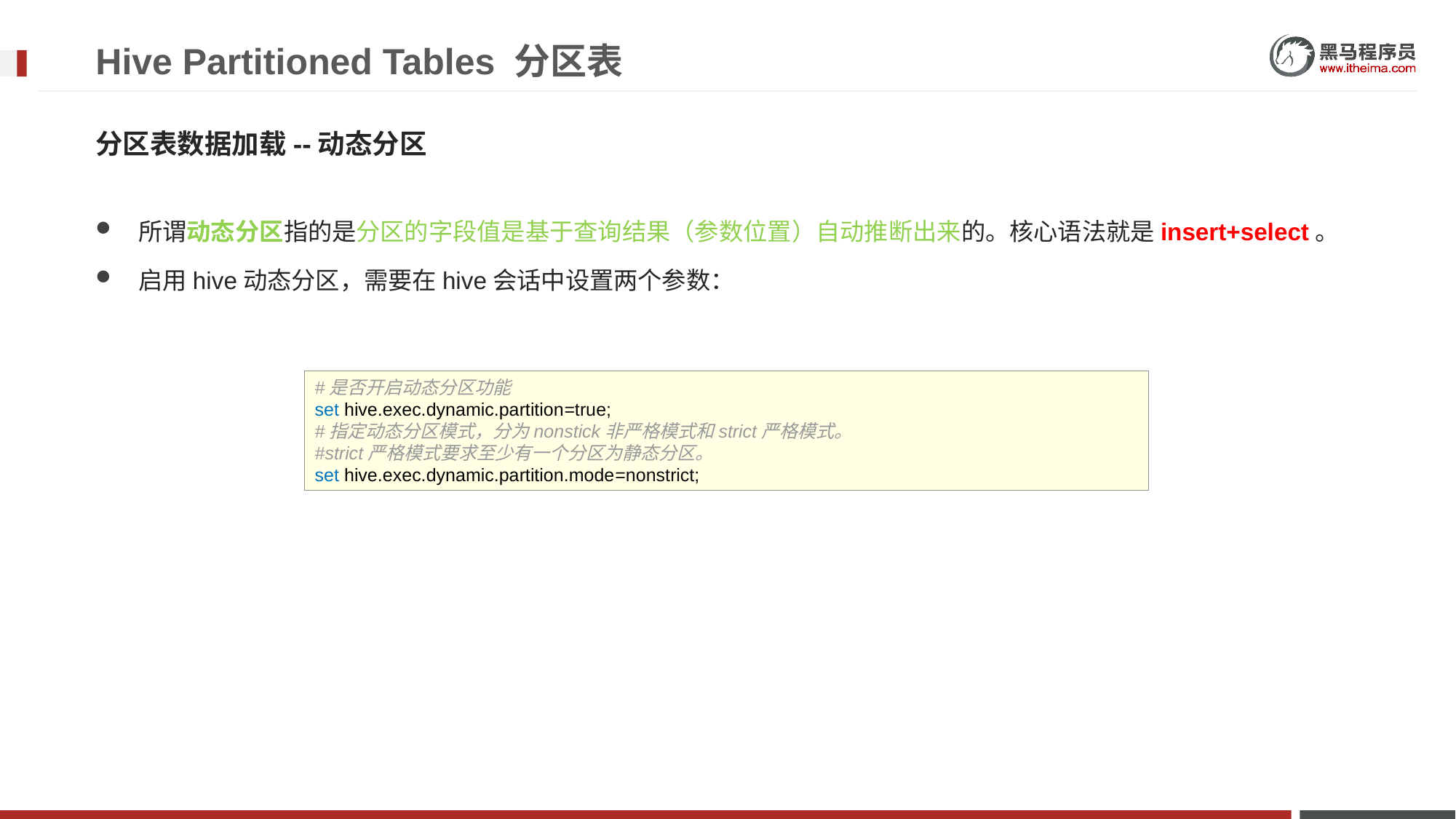

# Hive Partitioned Tables 分区表
分区表数据加载--动态分区
所谓动态分区指的是分区的字段值是基于查询结果（参数位置）自动推断出来的。核心语法就是insert+select。
启用hive动态分区，需要在hive会话中设置两个参数：

#是否开启动态分区功能
set hive.exec.dynamic.partition=true;
#指定动态分区模式，分为nonstick非严格模式和strict严格模式。
#strict严格模式要求至少有一个分区为静态分区。
set hive.exec.dynamic.partition.mode=nonstrict;